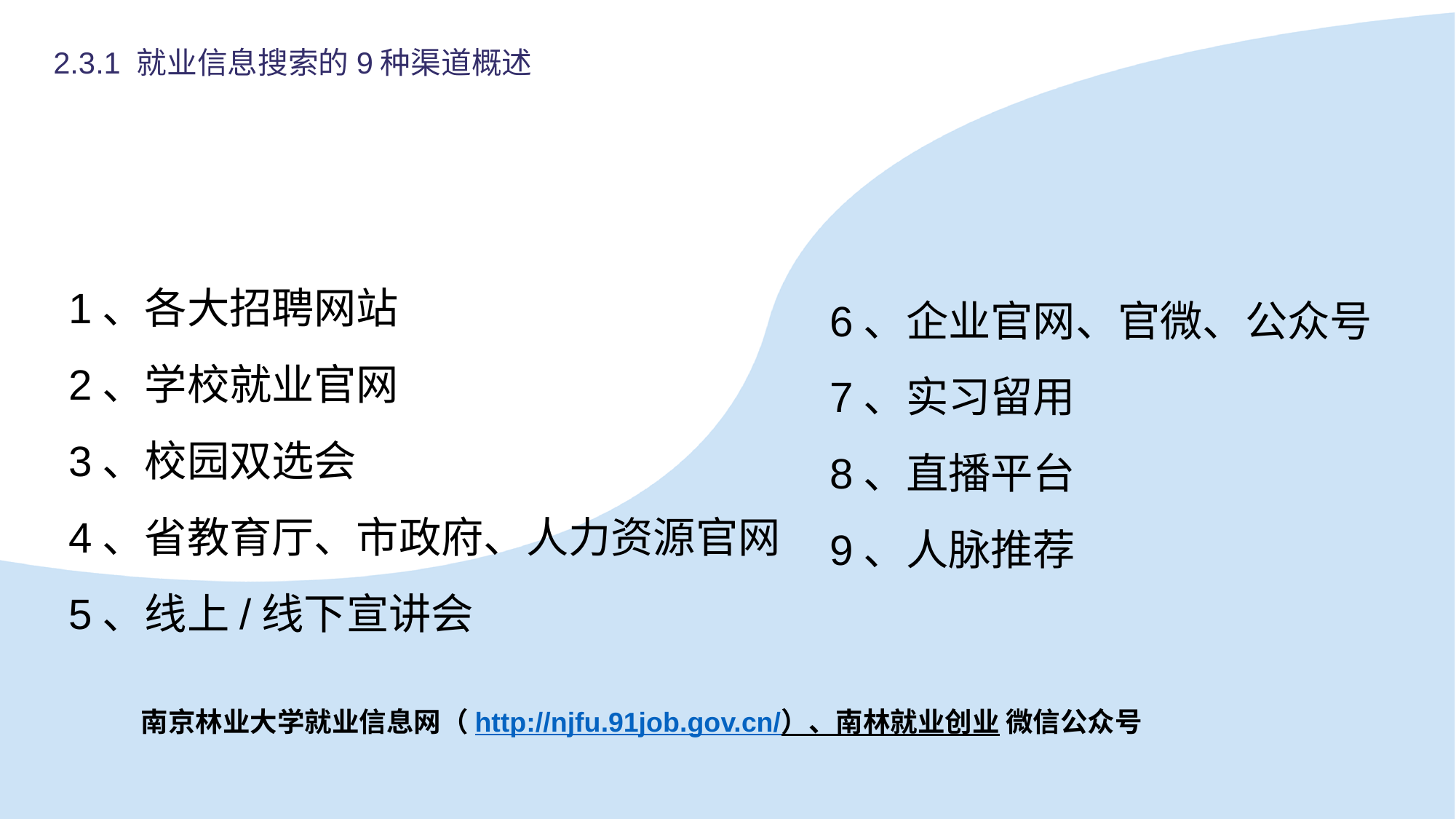

2.3.1 就业信息搜索的9种渠道概述
1、各大招聘网站
2、学校就业官网
3、校园双选会
4、省教育厅、市政府、人力资源官网
5、线上/线下宣讲会
6、企业官网、官微、公众号
7、实习留用
8、直播平台
9、人脉推荐

南京林业大学就业信息网（http://njfu.91job.gov.cn/）、南林就业创业 微信公众号